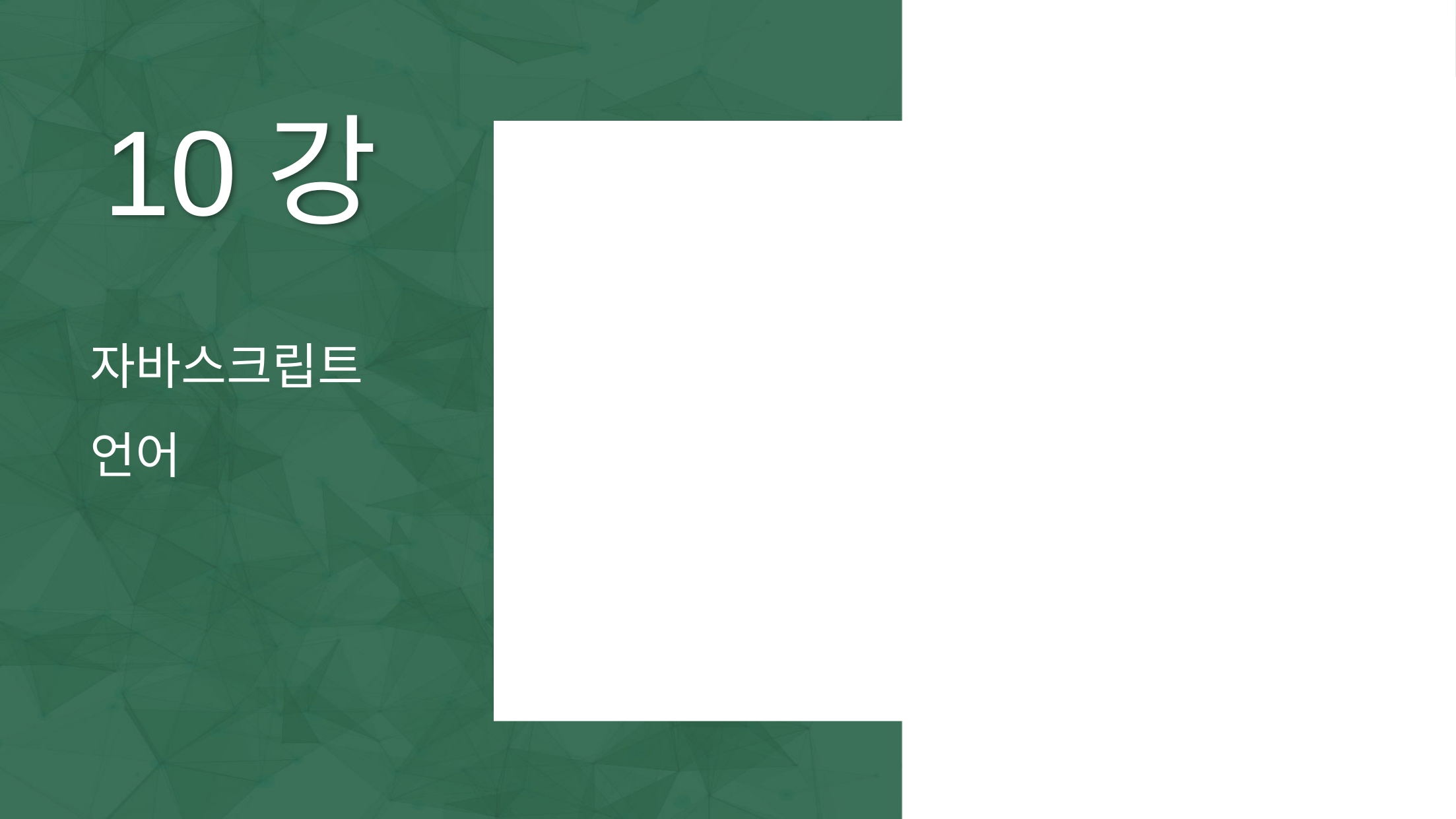

10강
자바스크립트 언어의 요소와 구조를 이해한다.
자바스크립트 코드를 웹 페이지에 삽입하는 방법을 안다.
자바스크립트로 브라우저에 출력하고 사용자 입력 받는 방법을 안다.
자바스크립트에서 다루는 데이터 타입과 변수에 대해 이해한다.
자바스크립트의 연산자의 종류를 알고 사용할 수 있다.
자바스크립트의 조건문의 종류를 알고 사용할 수 있다.
자바스크립트의 반복문의 종류를 알고 사용할 수 있다.
자바스크립트 함수를 작성할 수 있다.
사용자에게 제공되는 eval(), parseInt() 등 자바스크립트 함수를 활용할 수 있다.
자바스크립트
언어